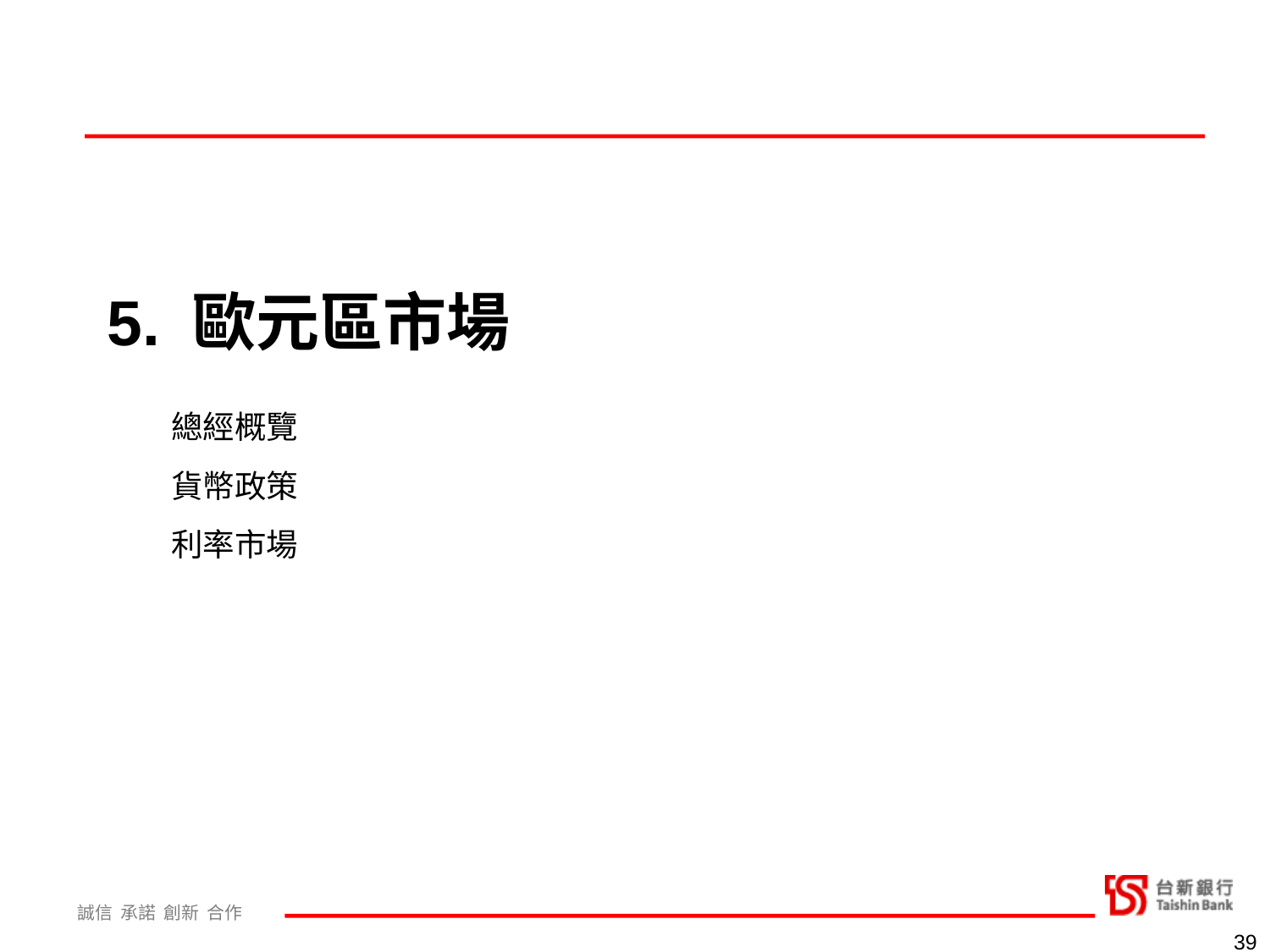

5. 歐元區市場
| 總經概覽 |
| --- |
| 貨幣政策 |
| 利率市場 |
39